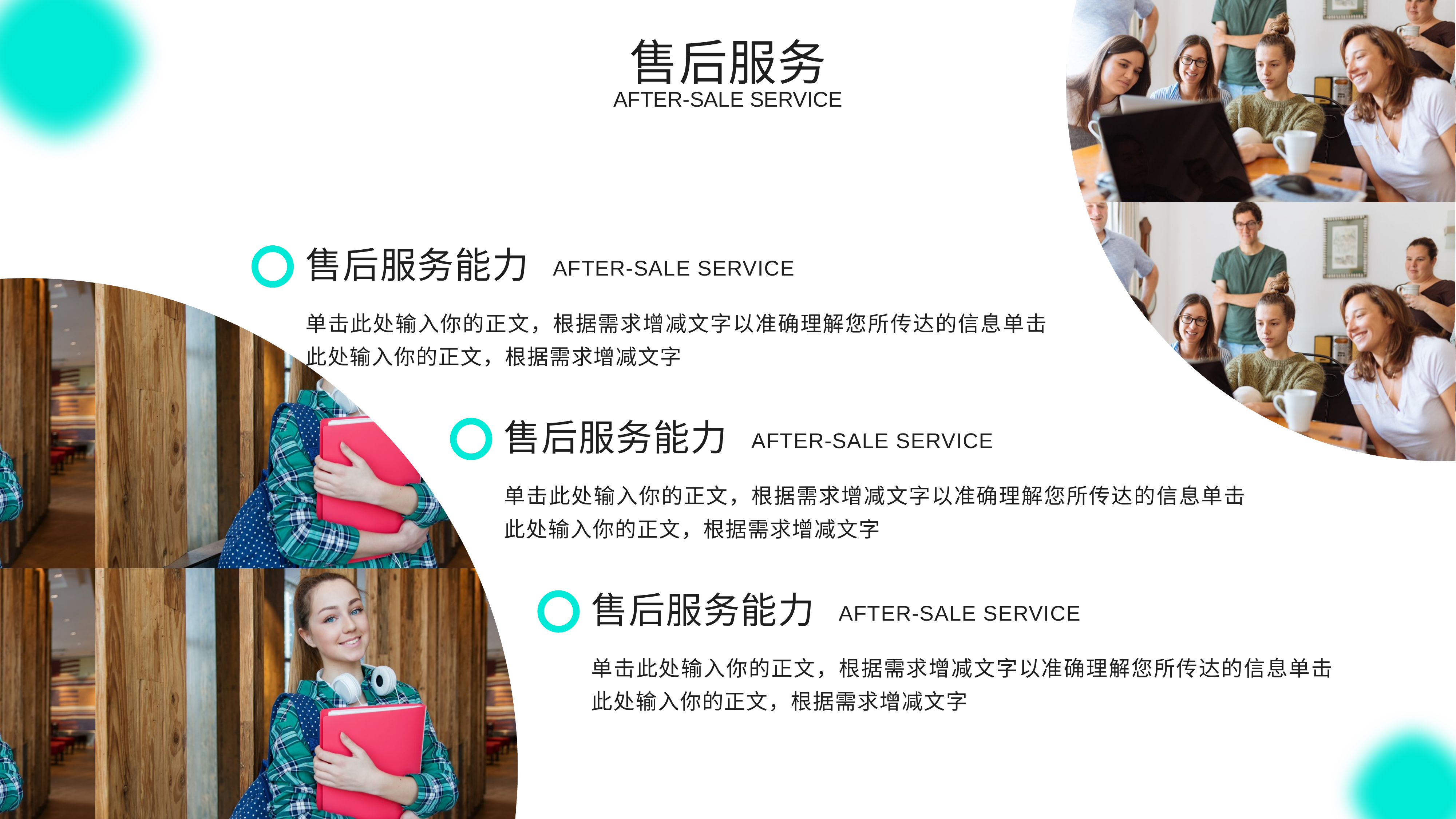

01

# 售后服务
Company Introduction
after-sale service
售后服务能力

after-sale service

单击此处输入你的正文，根据需求增减文字以准确理解您所传达的信息单击此处输入你的正文，根据需求增减文字
售后服务能力

after-sale service
单击此处输入你的正文，根据需求增减文字以准确理解您所传达的信息单击此处输入你的正文，根据需求增减文字
售后服务能力

after-sale service
单击此处输入你的正文，根据需求增减文字以准确理解您所传达的信息单击此处输入你的正文，根据需求增减文字